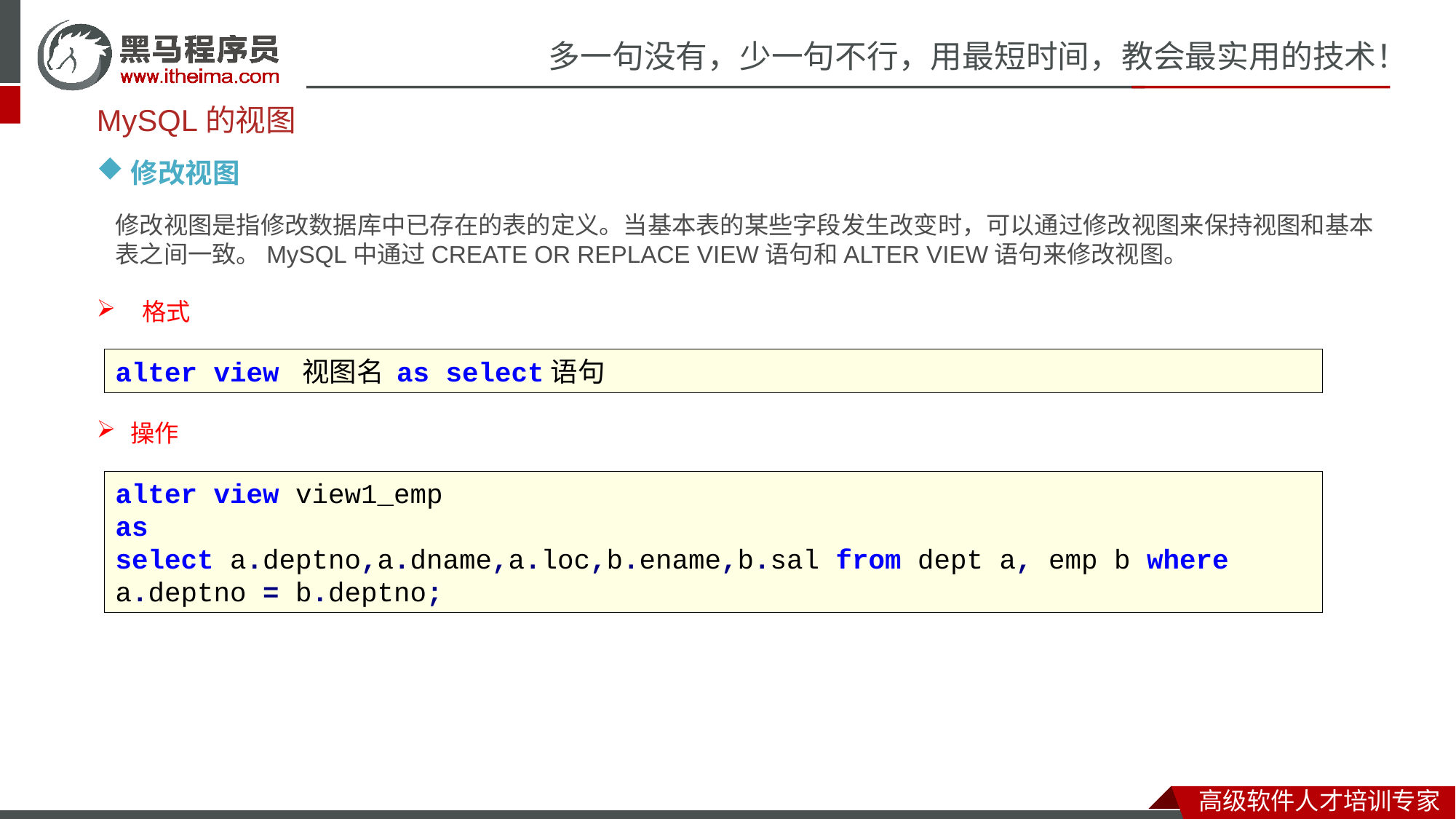

MySQL的视图
修改视图
修改视图是指修改数据库中已存在的表的定义。当基本表的某些字段发生改变时，可以通过修改视图来保持视图和基本表之间一致。MySQL中通过CREATE OR REPLACE VIEW语句和ALTER VIEW语句来修改视图。
 格式
alter view 视图名 as select语句
操作
alter view view1_emp
as
select a.deptno,a.dname,a.loc,b.ename,b.sal from dept a, emp b where a.deptno = b.deptno;